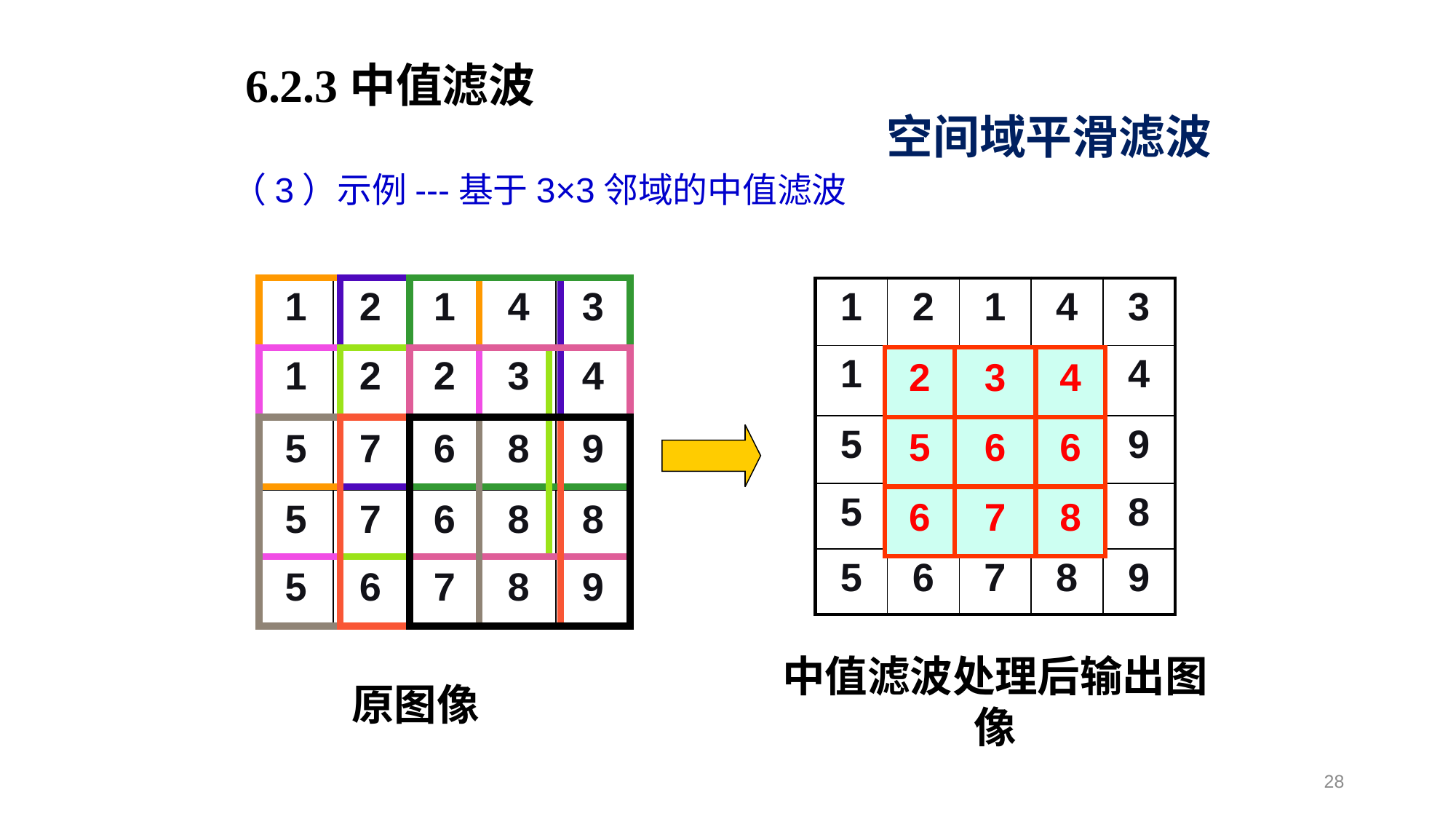

6.2.3中值滤波
空间域平滑滤波
（3）示例---基于3×3邻域的中值滤波

| 1 | 2 | 1 | 4 | 3 |
| --- | --- | --- | --- | --- |
| 1 | 2 | 2 | 3 | 4 |
| 5 | 7 | 6 | 8 | 9 |
| 5 | 7 | 6 | 8 | 8 |
| 5 | 6 | 7 | 8 | 9 |
| 1 | 2 | 1 | 4 | 3 |
| --- | --- | --- | --- | --- |
| 1 | 2 | 2 | 3 | 4 |
| 5 | 7 | 6 | 8 | 9 |
| 5 | 7 | 6 | 8 | 8 |
| 5 | 6 | 7 | 8 | 9 |

2
3
4
5
6
6

6
7
8
中值滤波处理后输出图像
原图像
28